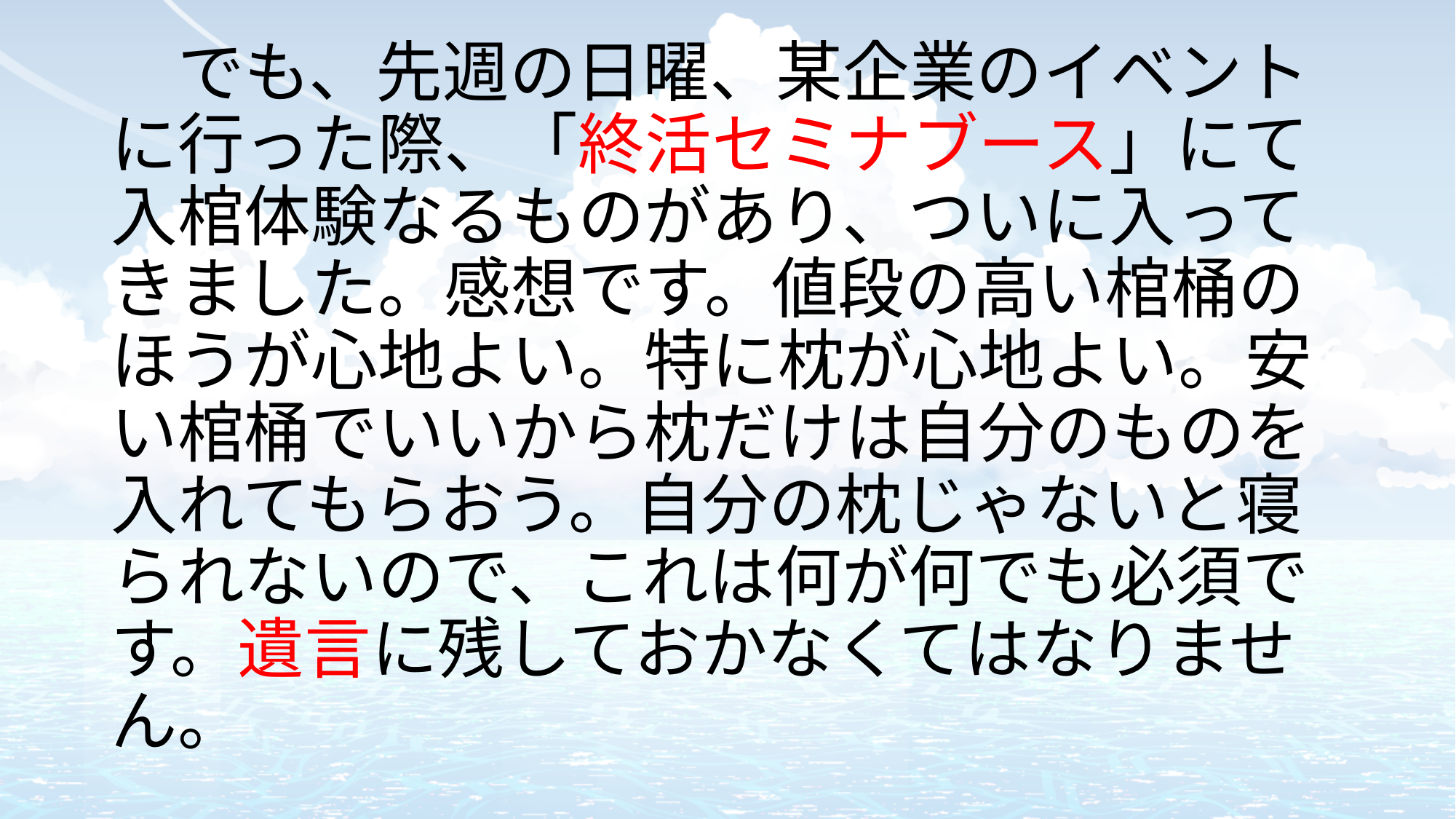

でも、先週の日曜、某企業のイベントに行った際、「終活セミナブース」にて入棺体験なるものがあり、ついに入ってきました。感想です。値段の高い棺桶のほうが心地よい。特に枕が心地よい。安い棺桶でいいから枕だけは自分のものを入れてもらおう。自分の枕じゃないと寝られないので、これは何が何でも必須です。遺言に残しておかなくてはなりません。